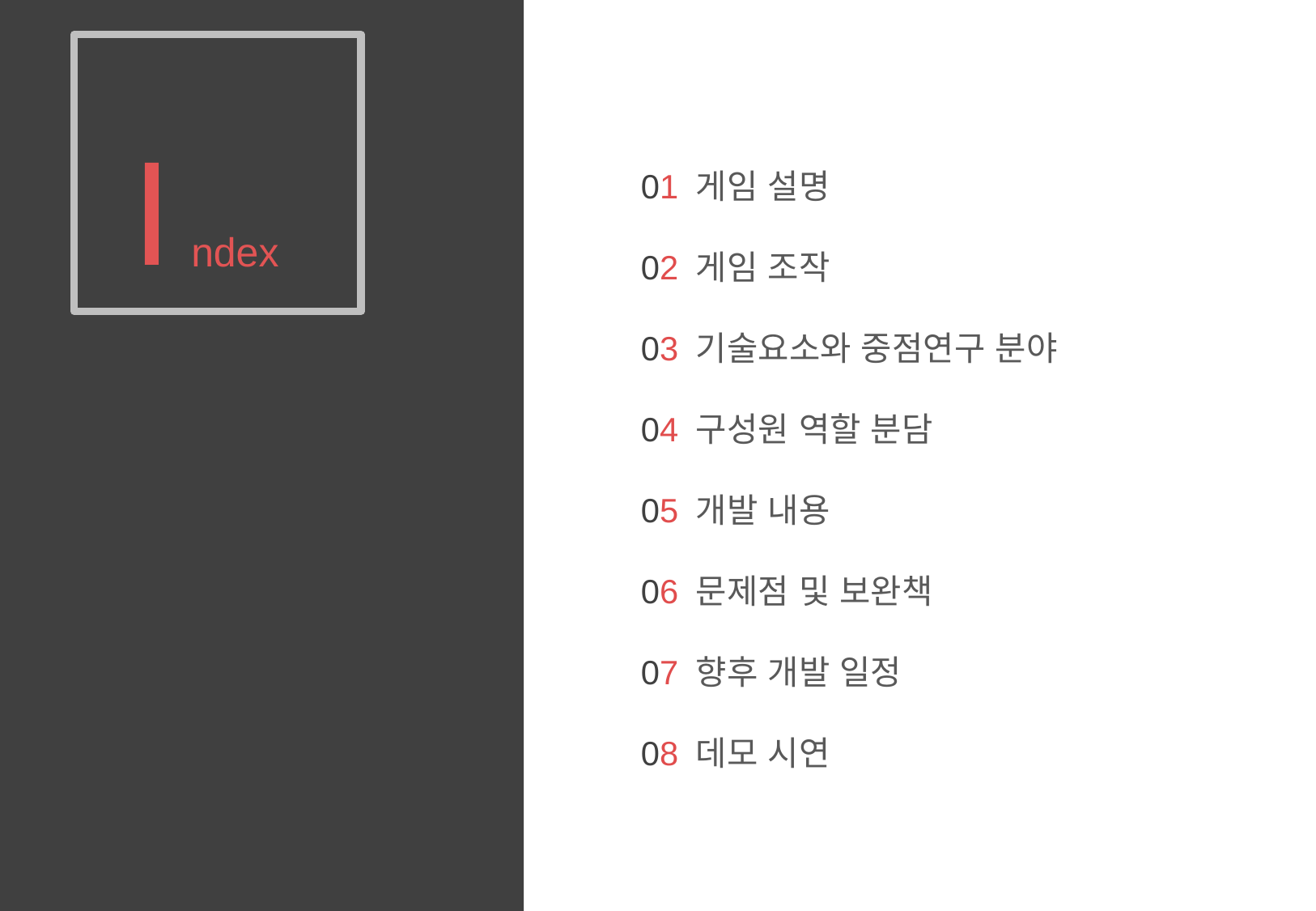

I
01 게임 설명

02 게임 조작

03 기술요소와 중점연구 분야

04 구성원 역할 분담

05 개발 내용

06 문제점 및 보완책

07 향후 개발 일정

08 데모 시연
ndex